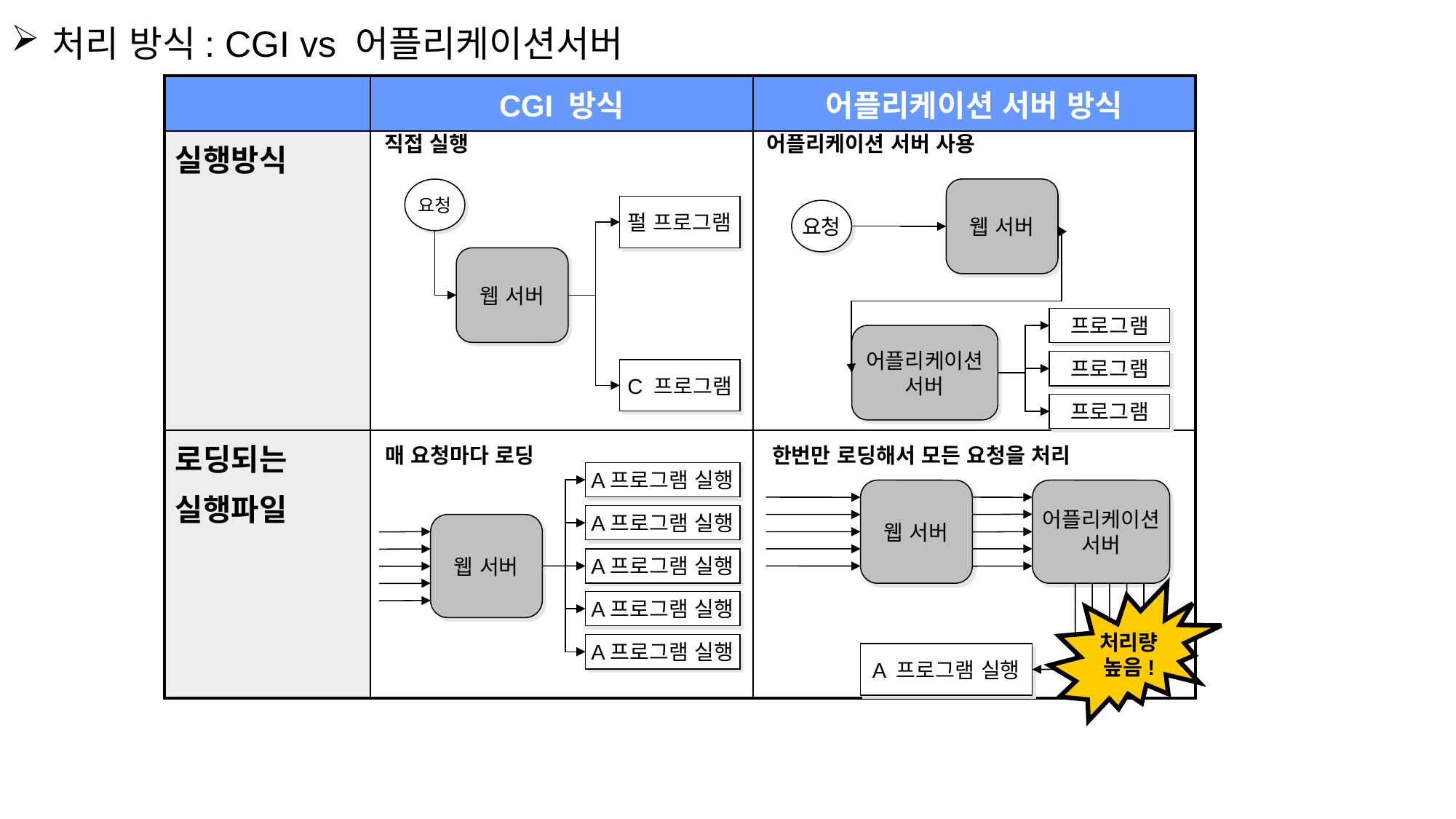

처리 방식: CGI vs 어플리케이션서버
|  | CGI 방식 | 어플리케이션 서버 방식 |
| --- | --- | --- |
| 실행방식 |  |  |
| 로딩되는 실행파일 |  |  |
직접 실행
어플리케이션 서버 사용
요청
웹 서버
펄 프로그램
요청
웹 서버
프로그램
어플리케이션
서버
프로그램
C 프로그램
프로그램
매 요청마다 로딩
한번만 로딩해서 모든 요청을 처리
A프로그램 실행
웹 서버
어플리케이션
서버

A프로그램 실행

웹 서버

A프로그램 실행

처리량
높음!

A프로그램 실행

A프로그램 실행
A 프로그램 실행

19